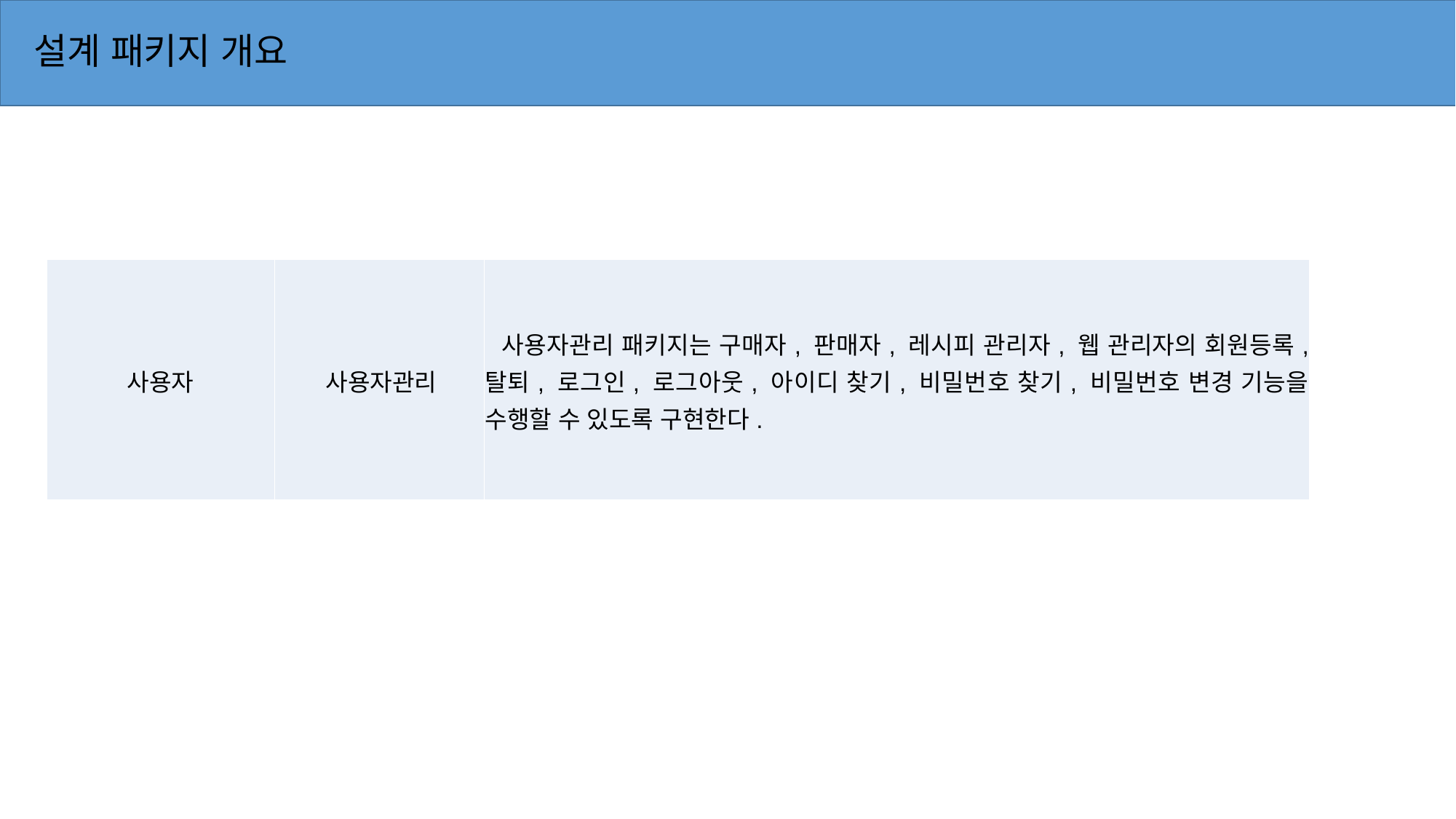

# 설계 패키지 개요
| 사용자 | 사용자관리 | 사용자관리 패키지는 구매자, 판매자, 레시피 관리자, 웹 관리자의 회원등록, 탈퇴, 로그인, 로그아웃, 아이디 찾기, 비밀번호 찾기, 비밀번호 변경 기능을 수행할 수 있도록 구현한다. |
| --- | --- | --- |